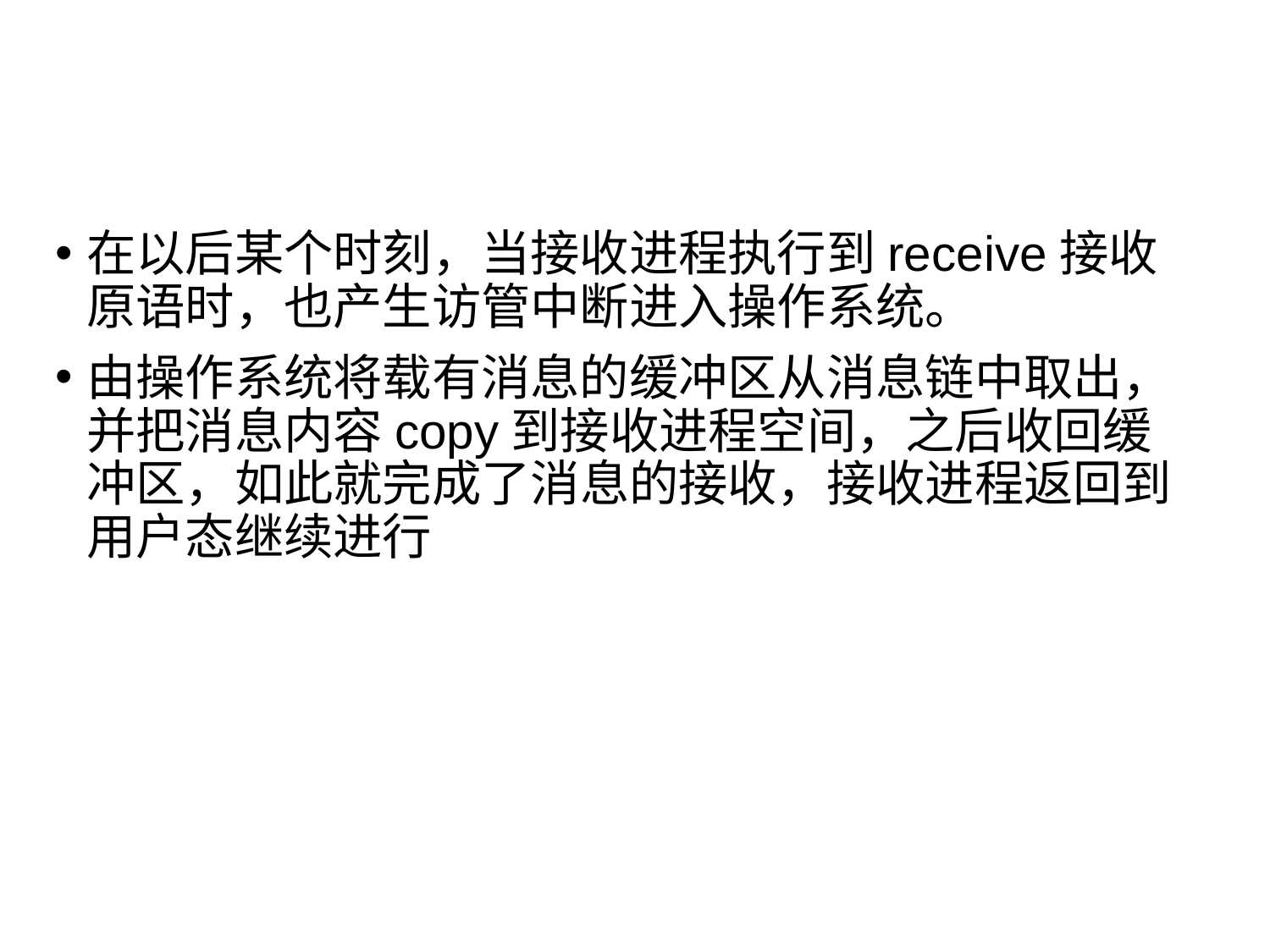

#
在以后某个时刻，当接收进程执行到receive接收原语时，也产生访管中断进入操作系统。
由操作系统将载有消息的缓冲区从消息链中取出，并把消息内容copy到接收进程空间，之后收回缓冲区，如此就完成了消息的接收，接收进程返回到用户态继续进行